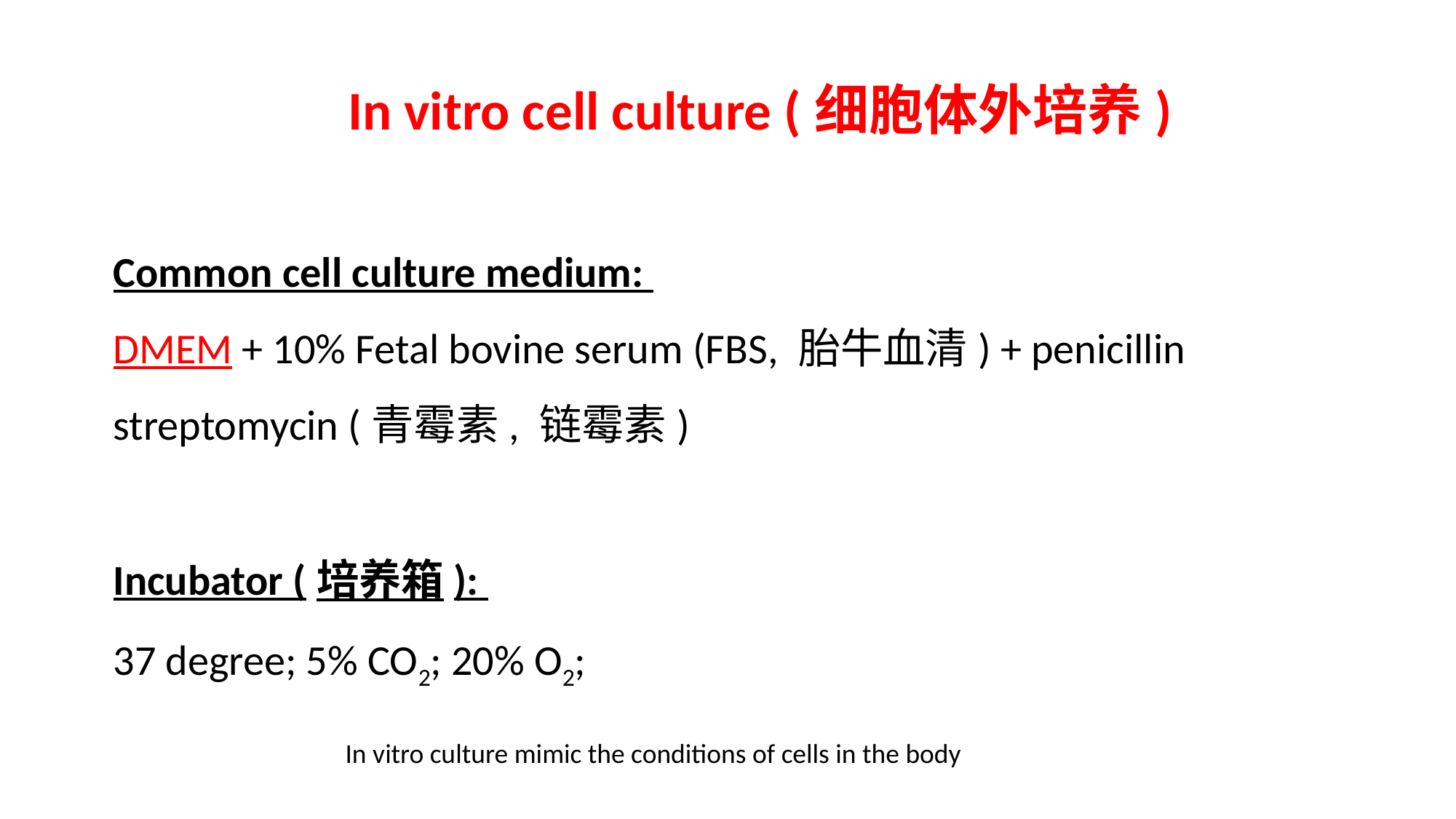

In vitro cell culture (细胞体外培养)
Common cell culture medium:
DMEM + 10% Fetal bovine serum (FBS, 胎牛血清) + penicillin streptomycin (青霉素, 链霉素)
Incubator (培养箱):
37 degree; 5% CO2; 20% O2;
In vitro culture mimic the conditions of cells in the body